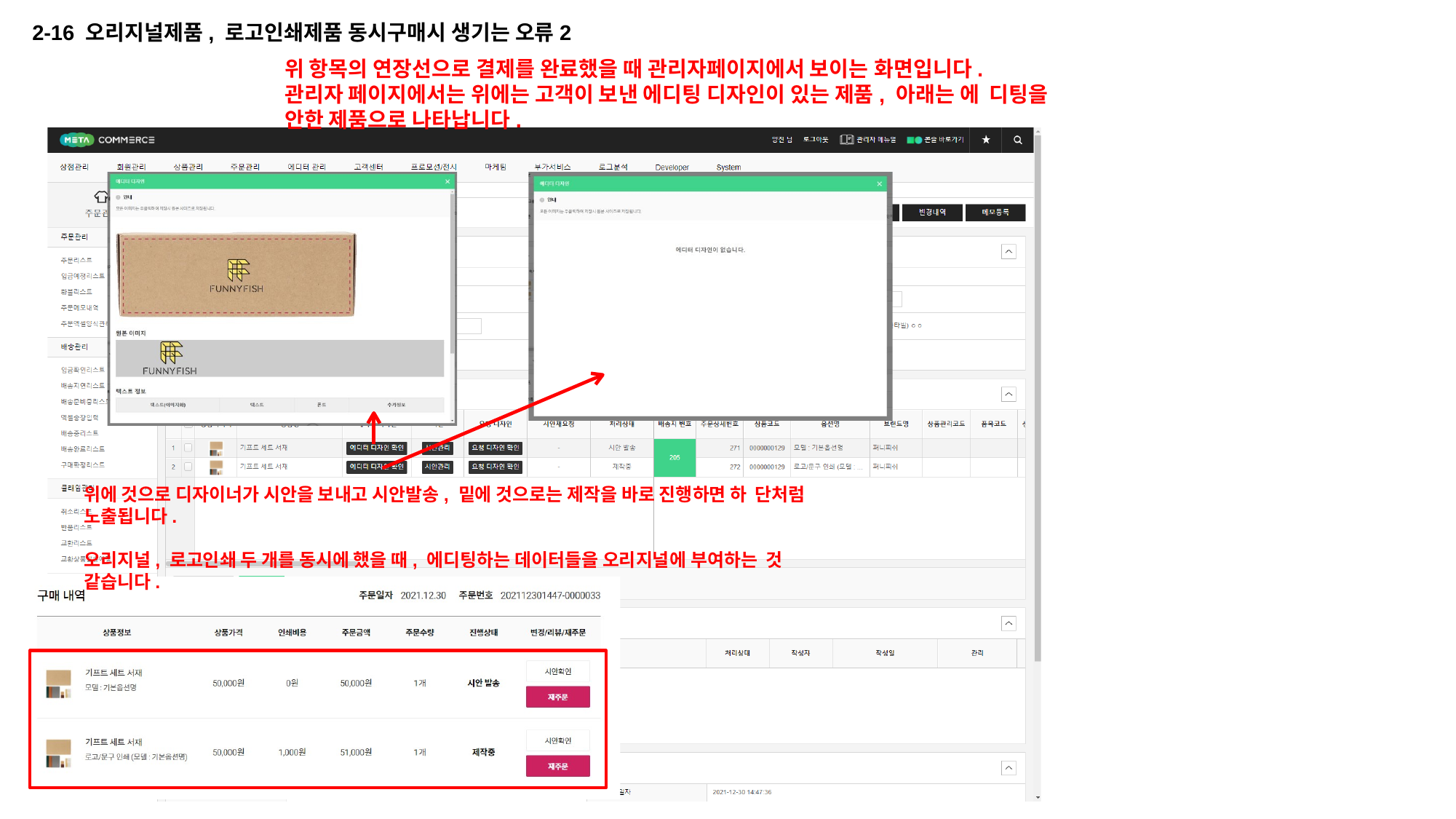

2-16 오리지널제품, 로고인쇄제품 동시구매시 생기는 오류2
위 항목의 연장선으로 결제를 완료했을 때 관리자페이지에서 보이는 화면입니다.  관리자 페이지에서는 위에는 고객이 보낸 에디팅 디자인이 있는 제품, 아래는 에  디팅을 안한 제품으로 나타납니다.

위에 것으로 디자이너가 시안을 보내고 시안발송, 밑에 것으로는 제작을 바로 진행하면 하  단처럼 노출됩니다.
오리지널, 로고인쇄 두 개를 동시에 했을 때, 에디팅하는 데이터들을 오리지널에 부여하는  것 같습니다.